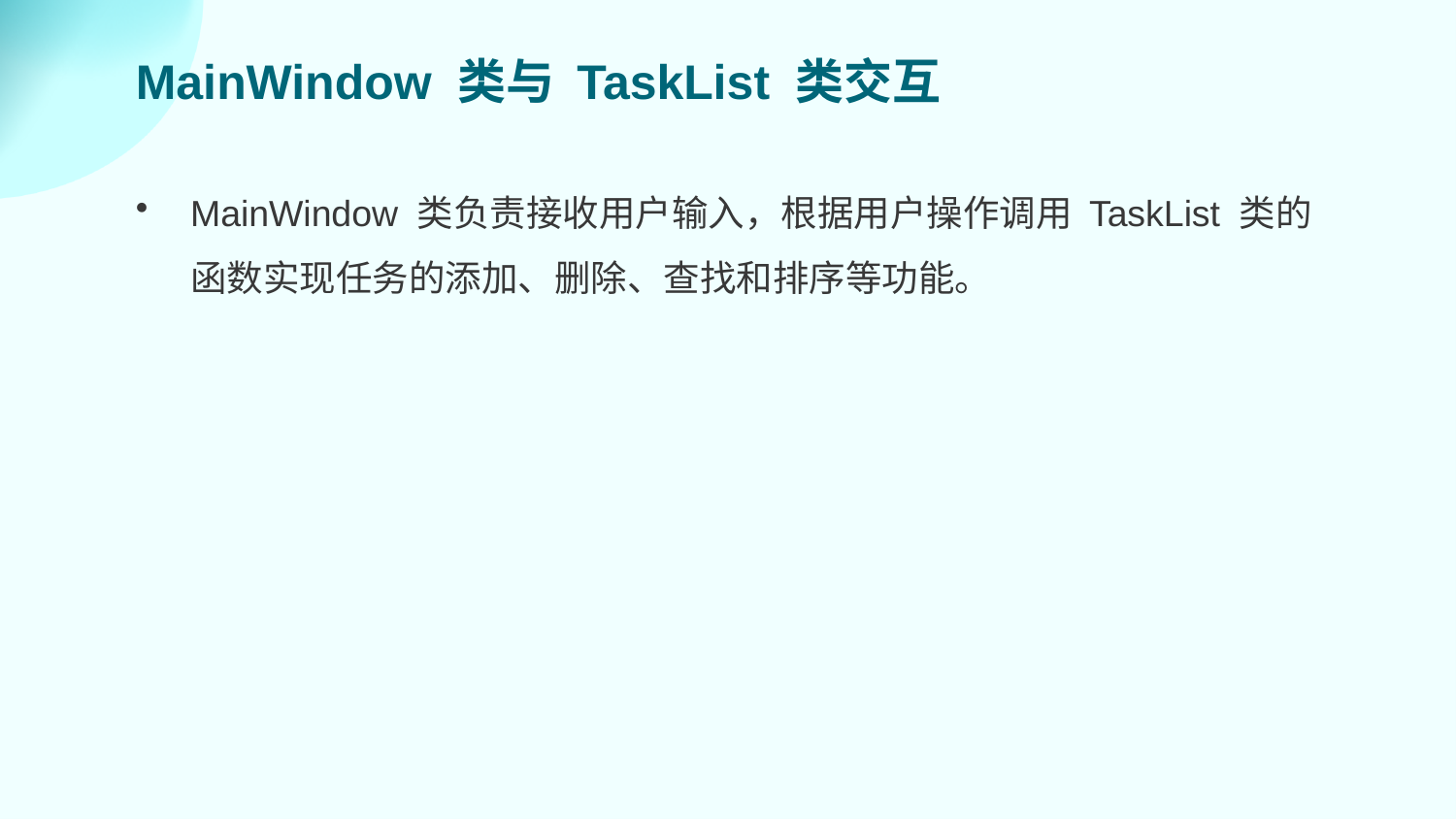

MainWindow 类与 TaskList 类交互
MainWindow 类负责接收用户输入，根据用户操作调用 TaskList 类的函数实现任务的添加、删除、查找和排序等功能。